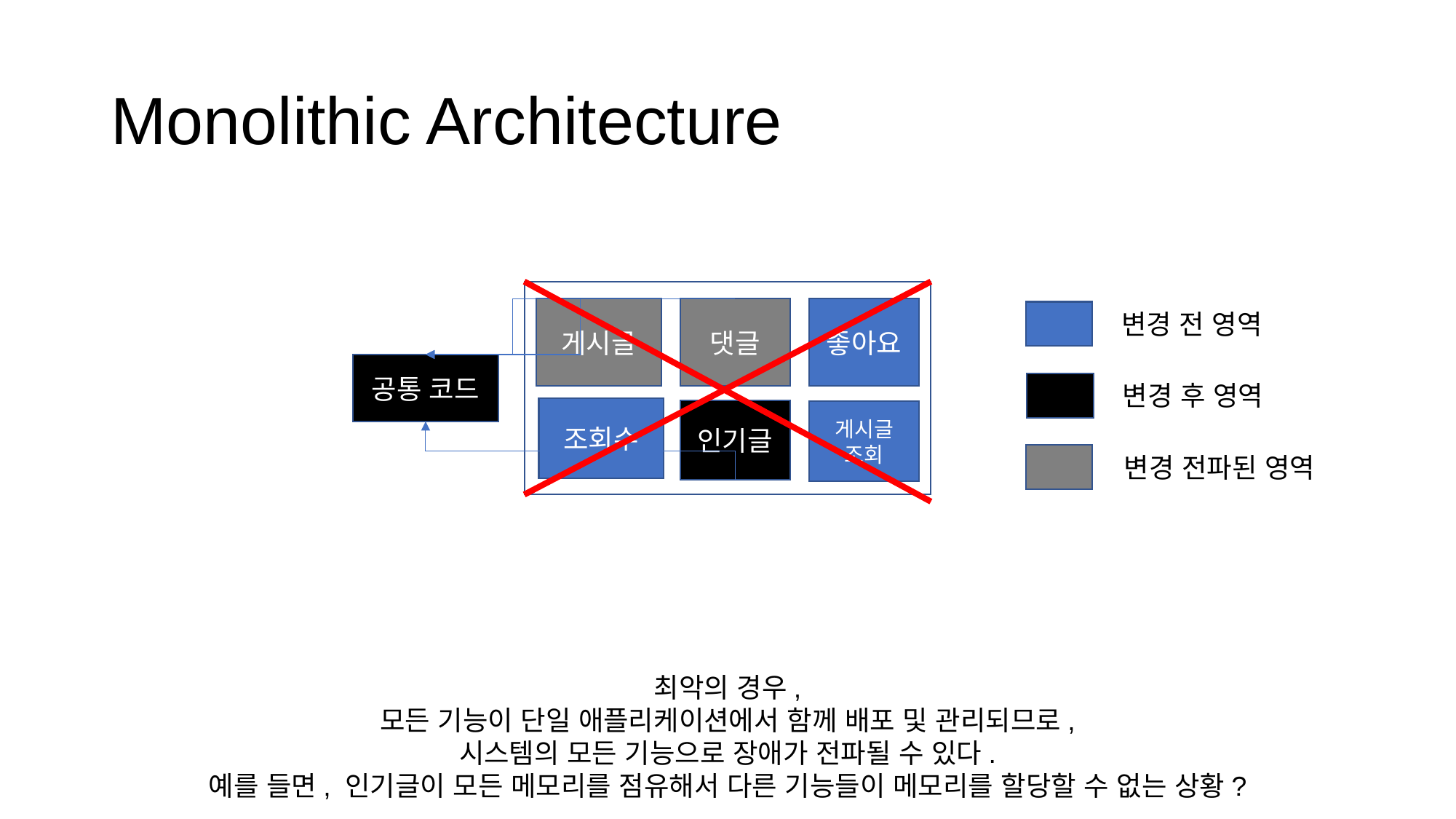

# Monolithic Architecture

게시글
댓글
좋아요

변경 전 영역
공통 코드

변경 후 영역
조회수
인기글
게시글
조회

변경 전파된 영역
최악의 경우,
모든 기능이 단일 애플리케이션에서 함께 배포 및 관리되므로,
시스템의 모든 기능으로 장애가 전파될 수 있다.
예를 들면, 인기글이 모든 메모리를 점유해서 다른 기능들이 메모리를 할당할 수 없는 상황?